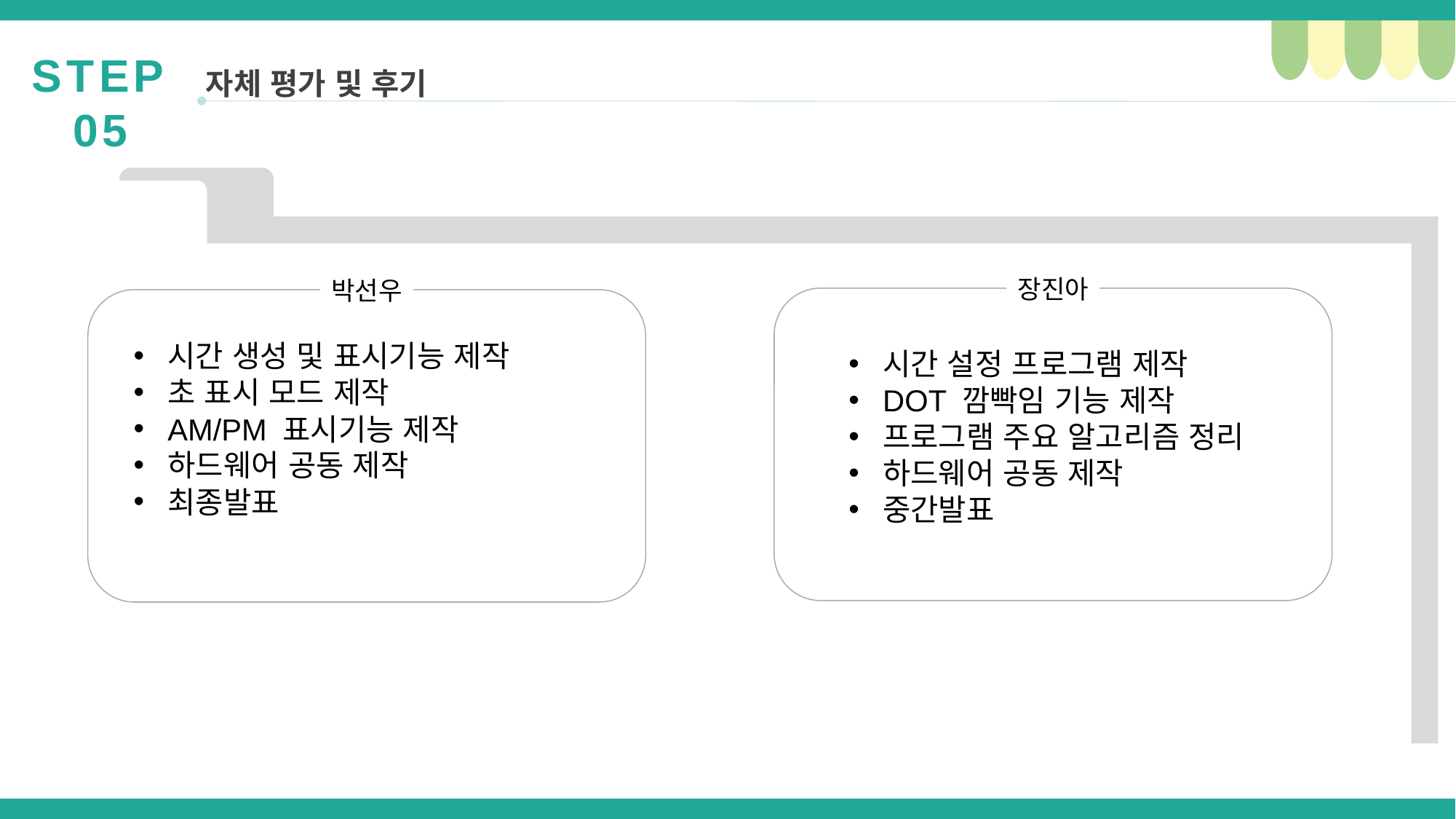

STEP 05
자체 평가 및 후기

장진아
박선우

시간 생성 및 표시기능 제작
초 표시 모드 제작
AM/PM 표시기능 제작
하드웨어 공동 제작
최종발표

시간 설정 프로그램 제작
DOT 깜빡임 기능 제작
프로그램 주요 알고리즘 정리
하드웨어 공동 제작
중간발표